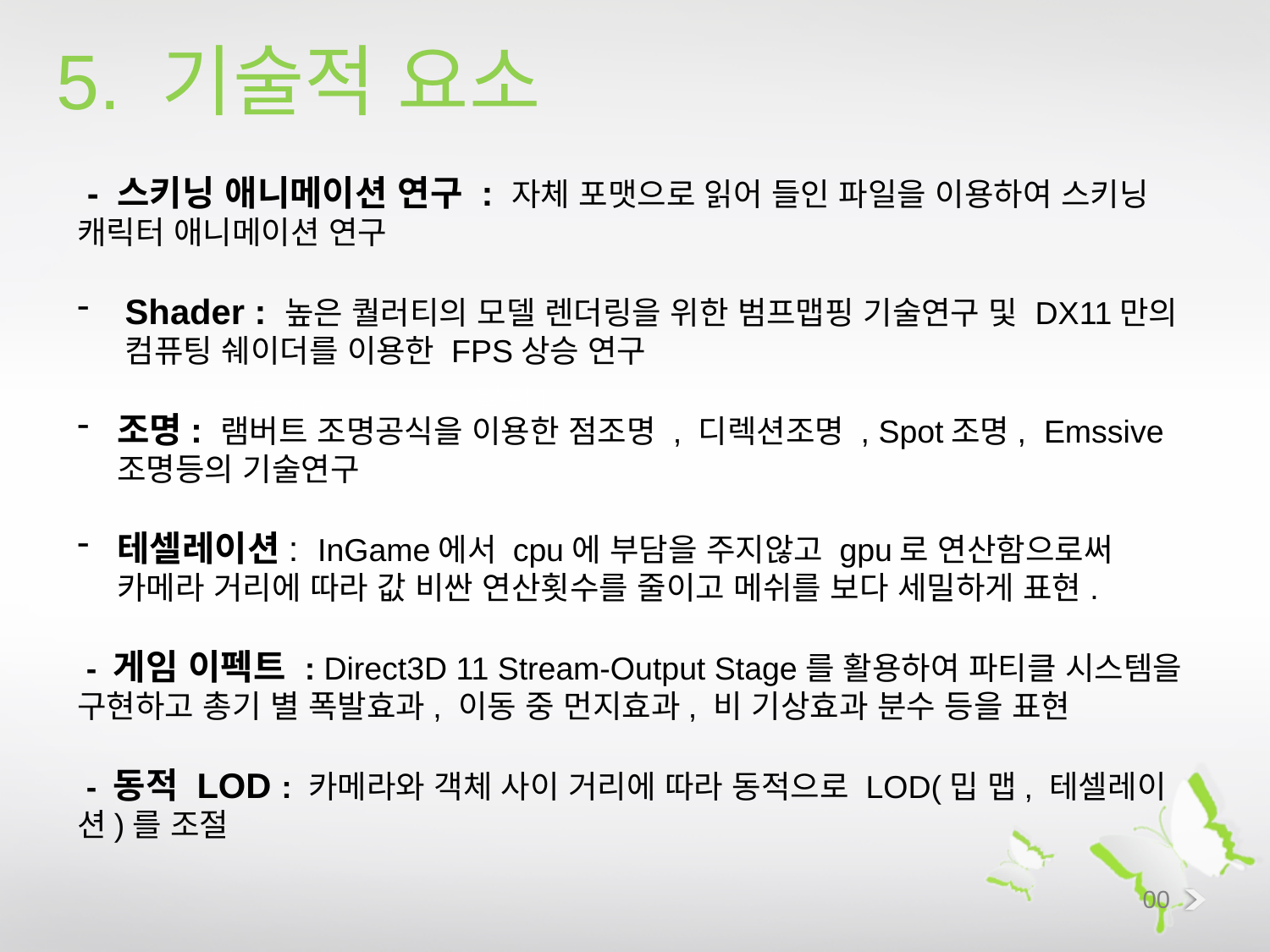

5. 기술적 요소

 - 스키닝 애니메이션 연구 : 자체 포맷으로 읽어 들인 파일을 이용하여 스키닝 캐릭터 애니메이션 연구

Shader : 높은 퀄러티의 모델 렌더링을 위한 범프맵핑 기술연구 및 DX11만의 컴퓨팅 쉐이더를 이용한 FPS상승 연구

조명: 램버트 조명공식을 이용한 점조명 , 디렉션조명 , Spot조명,  Emssive조명등의 기술연구

테셀레이션:  InGame에서 cpu에 부담을 주지않고 gpu로 연산함으로써 카메라 거리에 따라 값 비싼 연산횟수를 줄이고 메쉬를 보다 세밀하게 표현.

 - 게임 이펙트 : Direct3D 11 Stream-Output Stage를 활용하여 파티클 시스템을 구현하고 총기 별 폭발효과, 이동 중 먼지효과, 비 기상효과 분수 등을 표현

 - 동적 LOD : 카메라와 객체 사이 거리에 따라 동적으로 LOD(밉 맵, 테셀레이션)를 조절

00